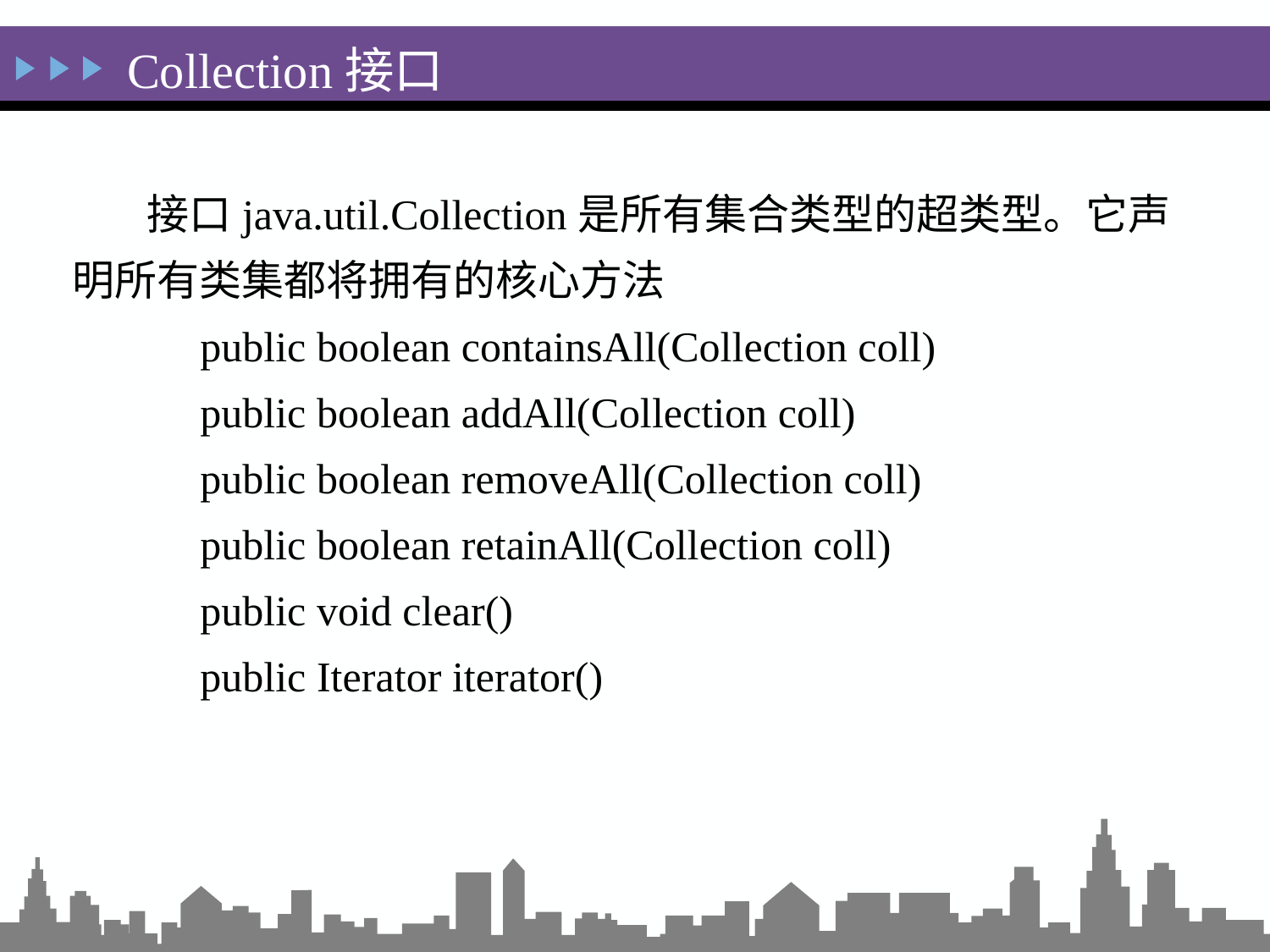

Collection接口
接口java.util.Collection是所有集合类型的超类型。它声明所有类集都将拥有的核心方法
     public boolean containsAll(Collection coll)
     public boolean addAll(Collection coll)
     public boolean removeAll(Collection coll)
     public boolean retainAll(Collection coll)
     public void clear()
     public Iterator iterator()